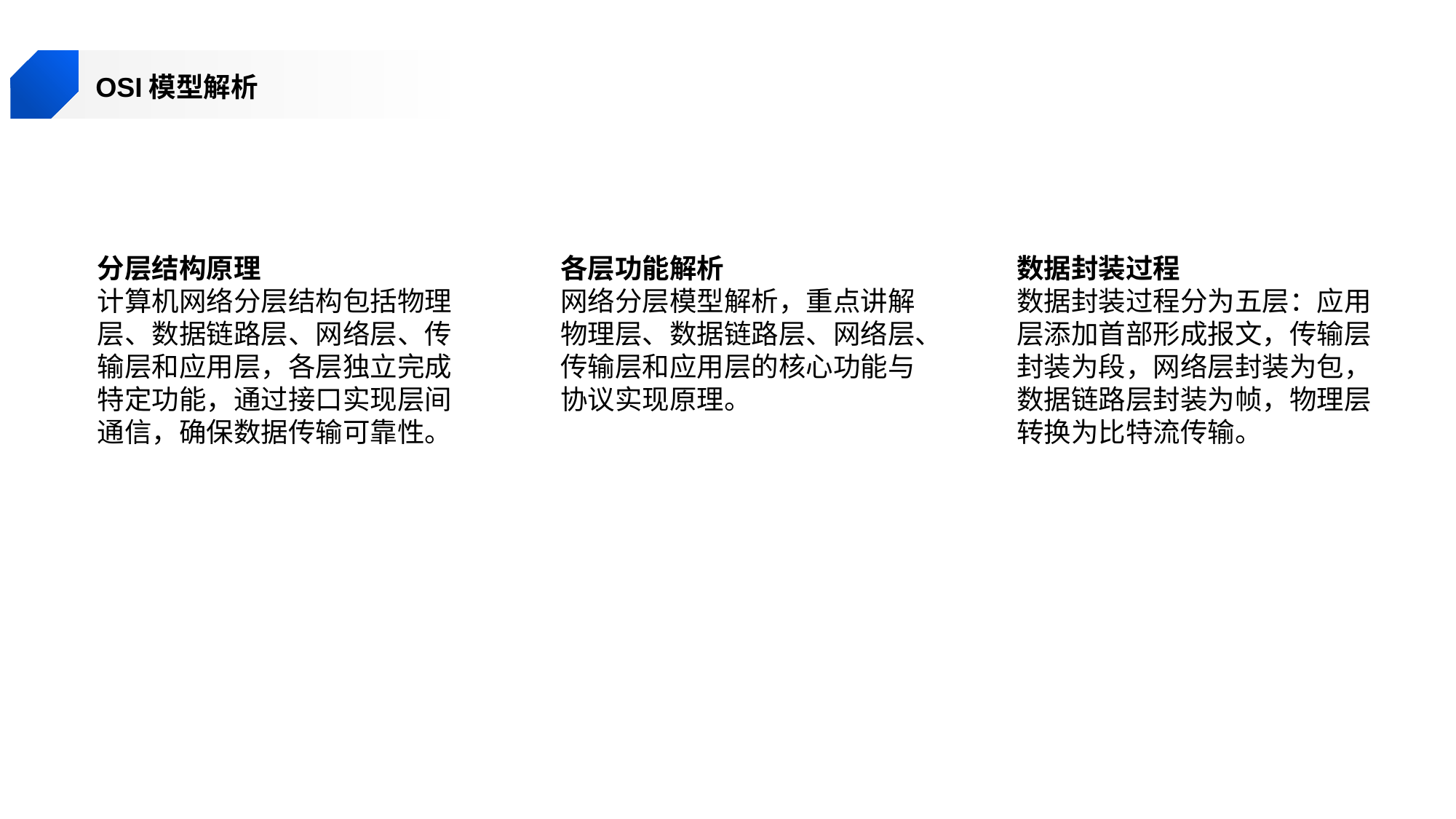

OSI模型解析
分层结构原理
各层功能解析
数据封装过程
计算机网络分层结构包括物理层、数据链路层、网络层、传输层和应用层，各层独立完成特定功能，通过接口实现层间通信，确保数据传输可靠性。
网络分层模型解析，重点讲解物理层、数据链路层、网络层、传输层和应用层的核心功能与协议实现原理。
数据封装过程分为五层：应用层添加首部形成报文，传输层封装为段，网络层封装为包，数据链路层封装为帧，物理层转换为比特流传输。